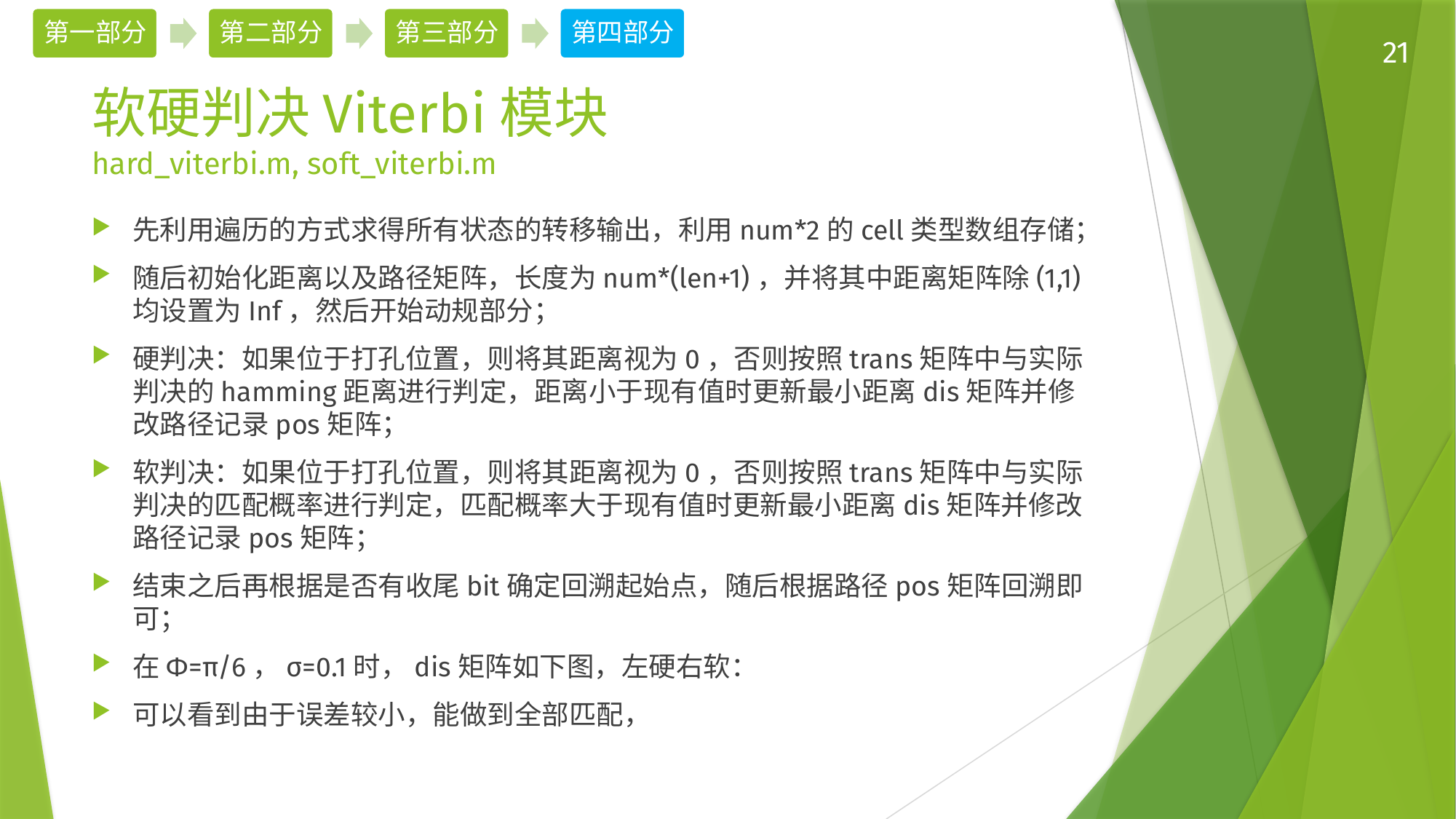

第一部分

第二部分

第三部分

第四部分
21
软硬判决Viterbi模块
hard_viterbi.m, soft_viterbi.m
先利用遍历的方式求得所有状态的转移输出，利用num*2的cell类型数组存储；
随后初始化距离以及路径矩阵，长度为num*(len+1)，并将其中距离矩阵除(1,1)均设置为Inf，然后开始动规部分；
硬判决：如果位于打孔位置，则将其距离视为0，否则按照trans矩阵中与实际判决的hamming距离进行判定，距离小于现有值时更新最小距离dis矩阵并修改路径记录pos矩阵；
软判决：如果位于打孔位置，则将其距离视为0，否则按照trans矩阵中与实际判决的匹配概率进行判定，匹配概率大于现有值时更新最小距离dis矩阵并修改路径记录pos矩阵；
结束之后再根据是否有收尾bit确定回溯起始点，随后根据路径pos矩阵回溯即可；
在Φ=π/6，σ=0.1时，dis矩阵如下图，左硬右软：
可以看到由于误差较小，能做到全部匹配，